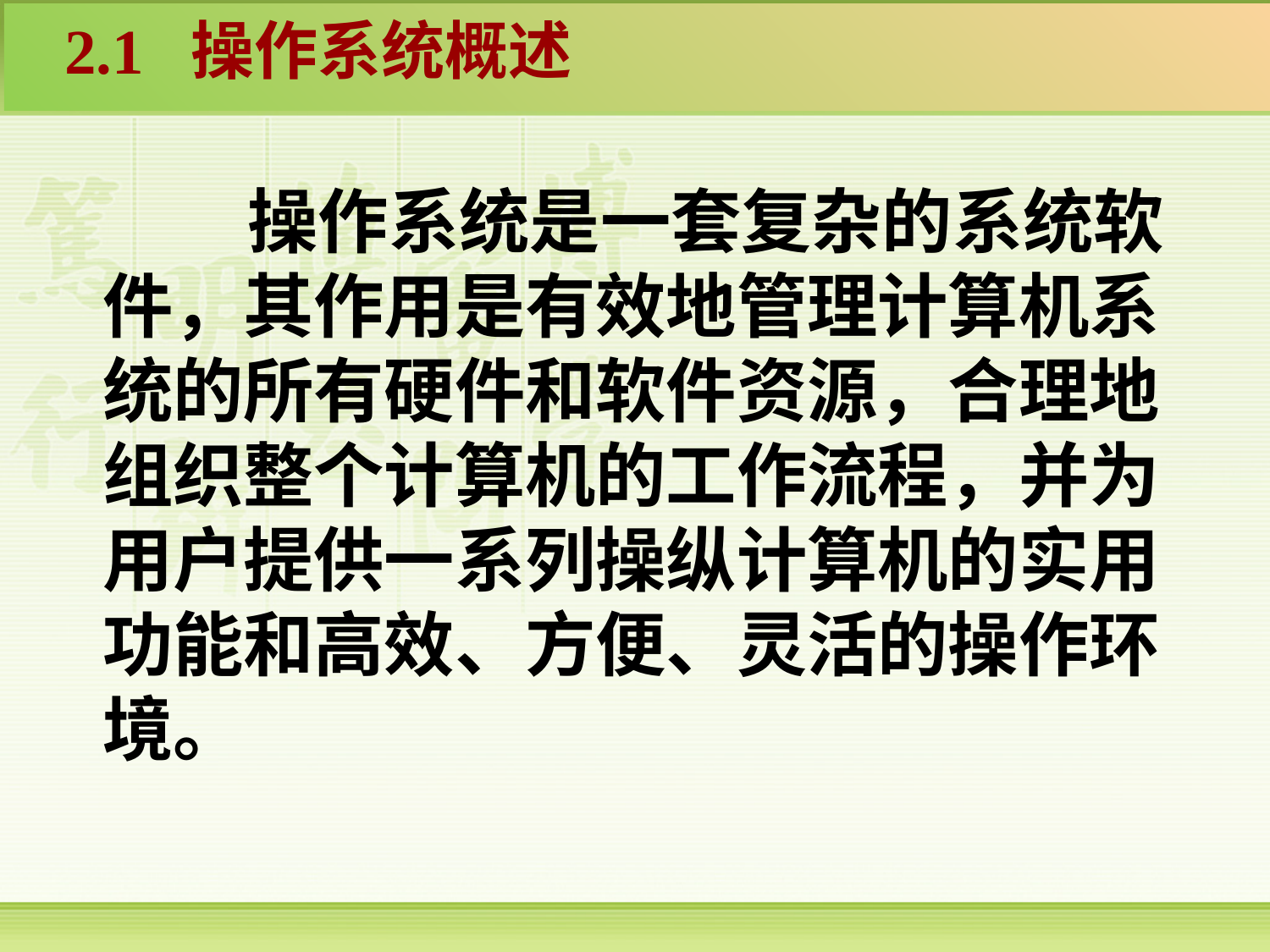

2.1  操作系统概述
        操作系统是一套复杂的系统软件，其作用是有效地管理计算机系统的所有硬件和软件资源，合理地组织整个计算机的工作流程，并为用户提供一系列操纵计算机的实用功能和高效、方便、灵活的操作环境。

3